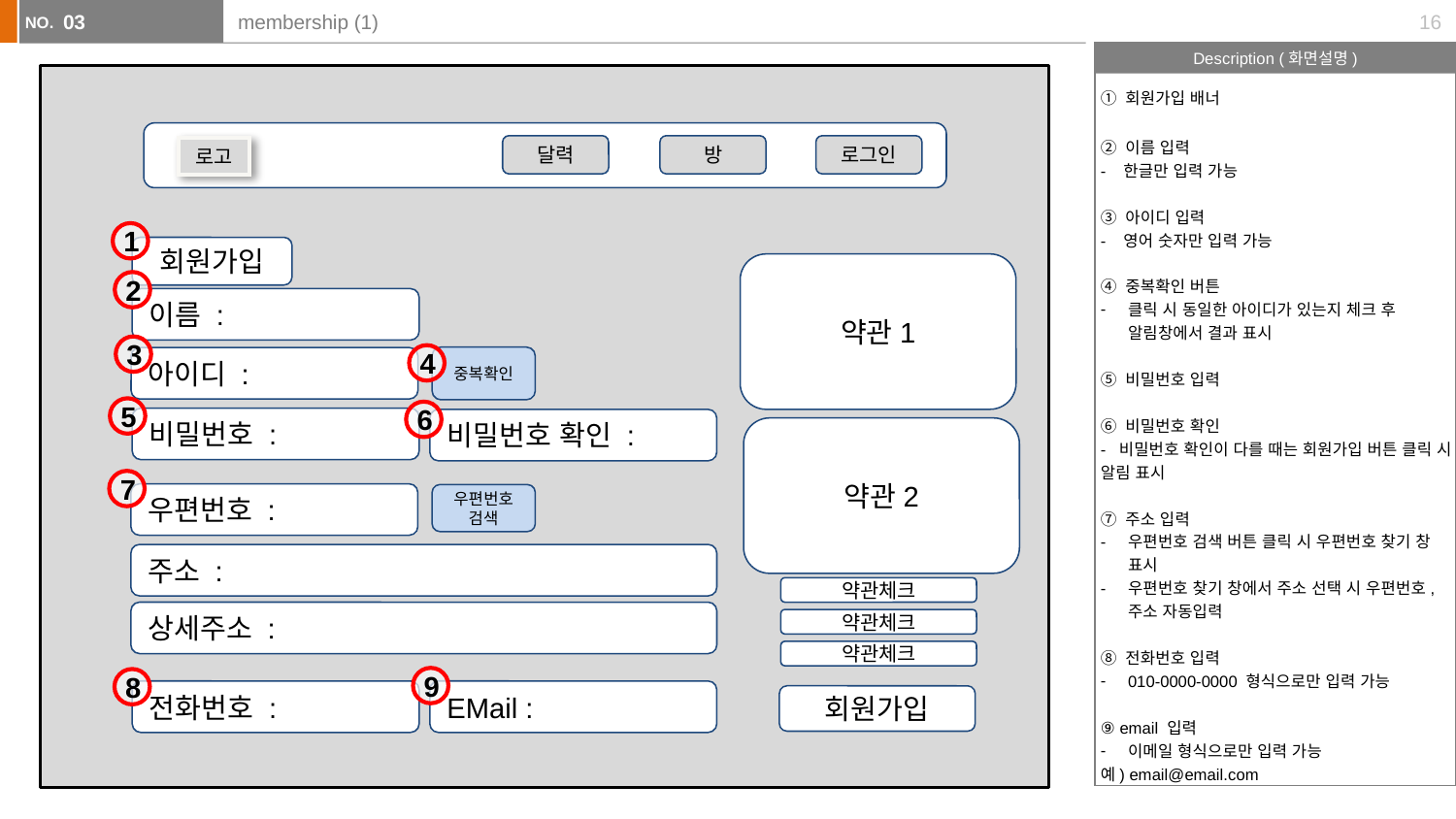

16
03
# membership (1)

① 회원가입 배너

② 이름 입력
-   한글만 입력 가능

③ 아이디 입력
-   영어 숫자만 입력 가능

④ 중복확인 버튼
클릭 시 동일한 아이디가 있는지 체크 후 알림창에서 결과 표시

⑤ 비밀번호 입력

⑥ 비밀번호 확인
-  비밀번호 확인이 다를 때는 회원가입 버튼 클릭 시 알림 표시

⑦ 주소 입력
우편번호 검색 버튼 클릭 시 우편번호 찾기 창 표시
우편번호 찾기 창에서 주소 선택 시 우편번호, 주소 자동입력

⑧ 전화번호 입력
010-0000-0000 형식으로만 입력 가능
⑨ email 입력
이메일 형식으로만 입력 가능
예) email@email.com

달력
방
로그인
로고
1
회원가입
약관1
2
이름 :
3
4
중복확인
아이디 :
5
6
비밀번호 :
비밀번호 확인 :
약관2
7
우편번호 :
우편번호 검색
주소 :
약관체크
상세주소 :
약관체크
약관체크
9
8
전화번호 :
EMail :
회원가입